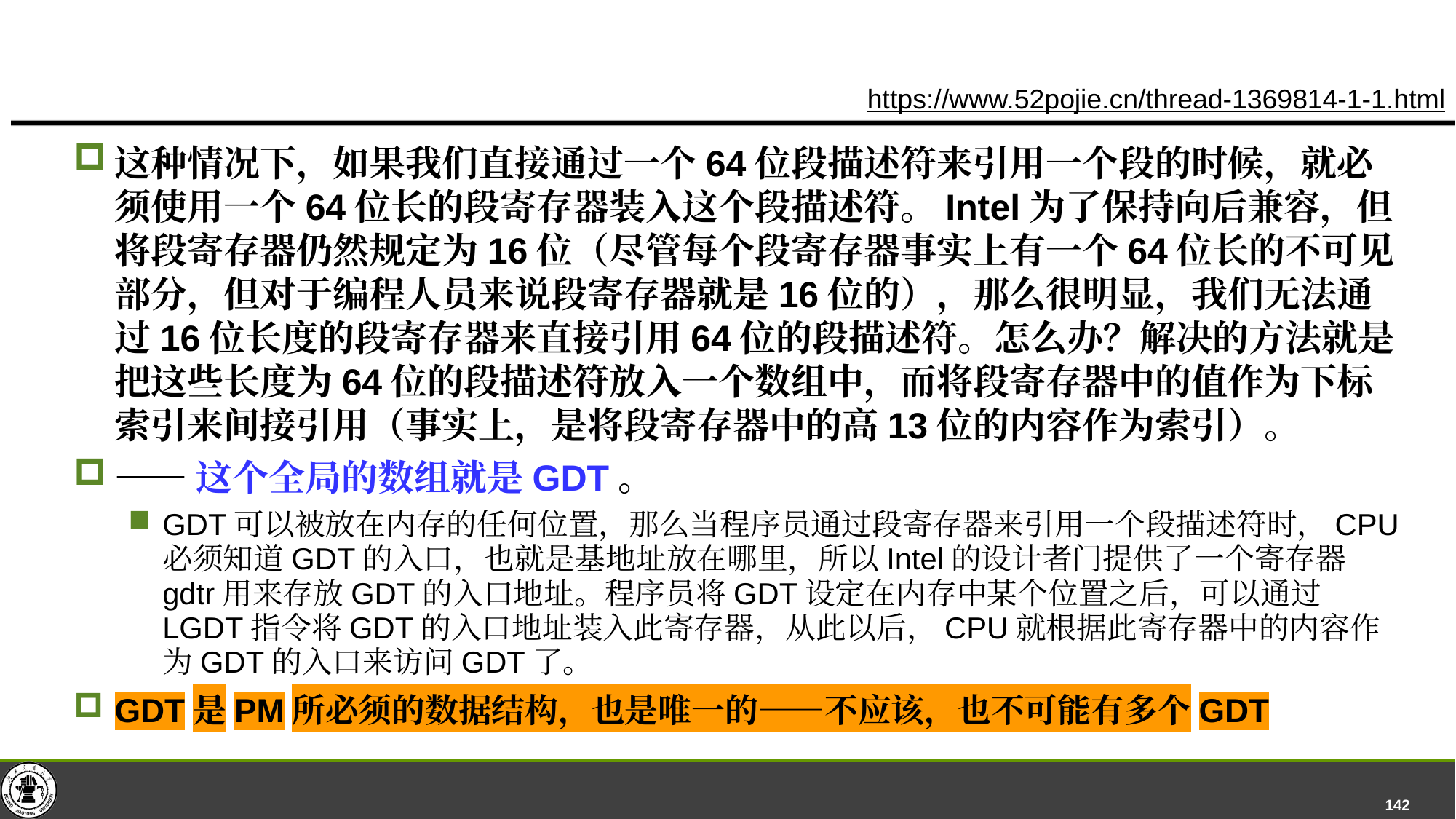

#
https://www.52pojie.cn/thread-1369814-1-1.html
这种情况下，如果我们直接通过一个64位段描述符来引用一个段的时候，就必须使用一个64位长的段寄存器装入这个段描述符。Intel为了保持向后兼容，但将段寄存器仍然规定为16位（尽管每个段寄存器事实上有一个64位长的不可见部分，但对于编程人员来说段寄存器就是16位的），那么很明显，我们无法通过16位长度的段寄存器来直接引用64位的段描述符。怎么办？解决的方法就是把这些长度为64位的段描述符放入一个数组中，而将段寄存器中的值作为下标索引来间接引用（事实上，是将段寄存器中的高13位的内容作为索引）。
——这个全局的数组就是GDT。
GDT可以被放在内存的任何位置，那么当程序员通过段寄存器来引用一个段描述符时，CPU必须知道GDT的入口，也就是基地址放在哪里，所以Intel的设计者门提供了一个寄存器gdtr用来存放GDT的入口地址。程序员将GDT设定在内存中某个位置之后，可以通过LGDT指令将GDT的入口地址装入此寄存器，从此以后，CPU就根据此寄存器中的内容作为GDT的入口来访问GDT了。
GDT是PM所必须的数据结构，也是唯一的——不应该，也不可能有多个GDT